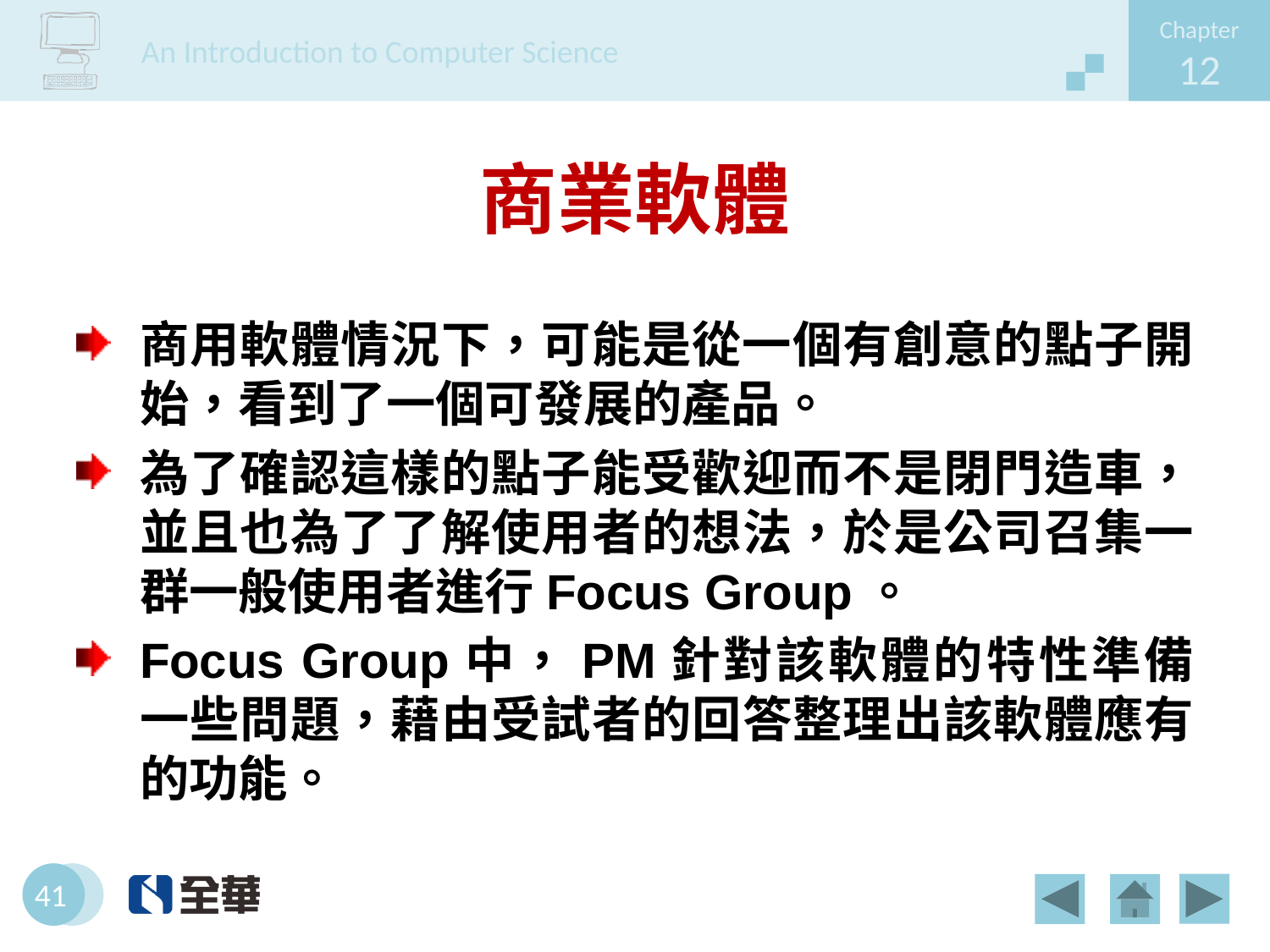

# 商業軟體
商用軟體情況下，可能是從一個有創意的點子開始，看到了一個可發展的產品。
為了確認這樣的點子能受歡迎而不是閉門造車，並且也為了了解使用者的想法，於是公司召集一群一般使用者進行Focus Group。
Focus Group中，PM針對該軟體的特性準備一些問題，藉由受試者的回答整理出該軟體應有的功能。